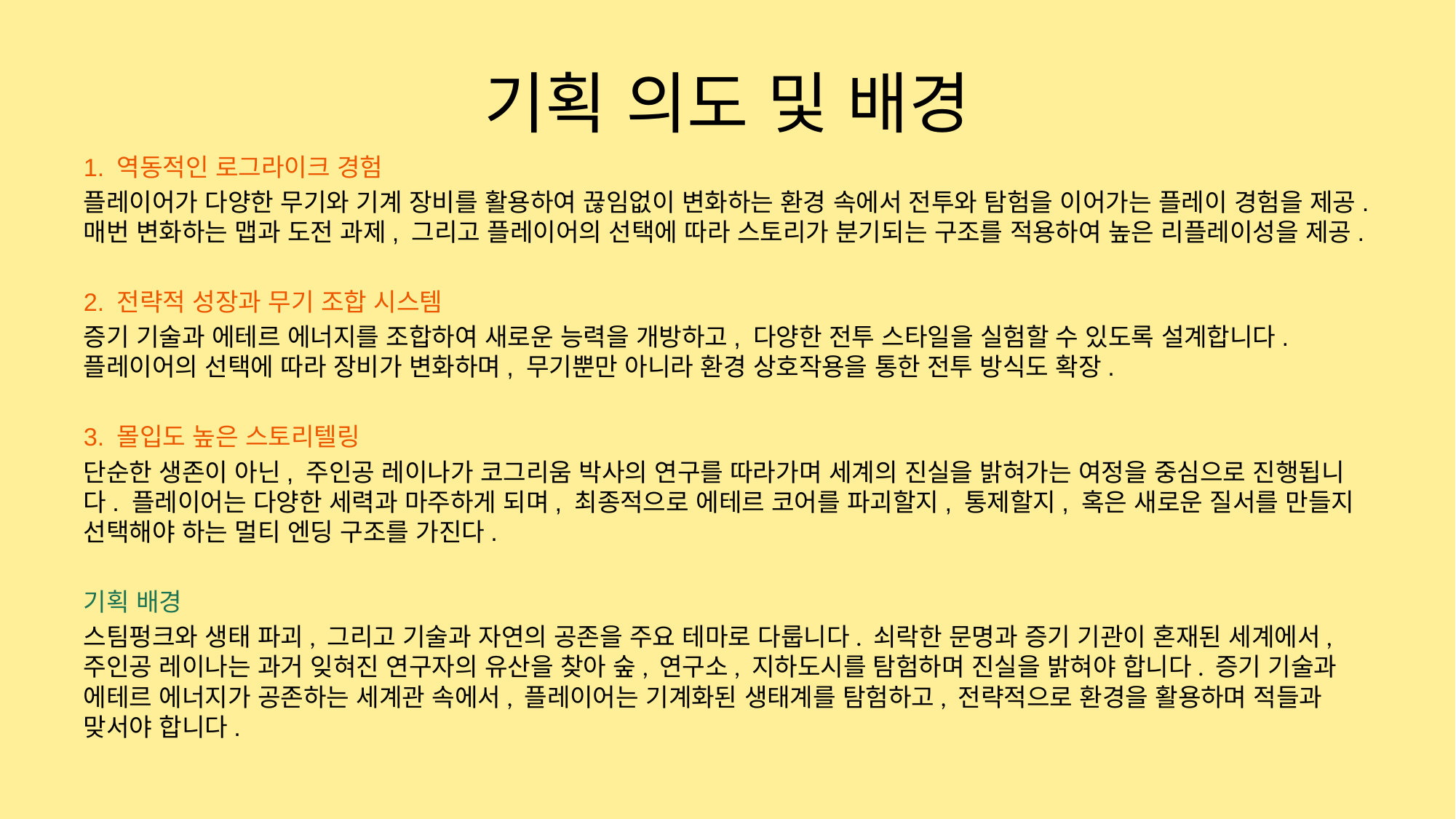

# 기획 의도 및 배경
1. 역동적인 로그라이크 경험
플레이어가 다양한 무기와 기계 장비를 활용하여 끊임없이 변화하는 환경 속에서 전투와 탐험을 이어가는 플레이 경험을 제공. 매번 변화하는 맵과 도전 과제, 그리고 플레이어의 선택에 따라 스토리가 분기되는 구조를 적용하여 높은 리플레이성을 제공.

2. 전략적 성장과 무기 조합 시스템
증기 기술과 에테르 에너지를 조합하여 새로운 능력을 개방하고, 다양한 전투 스타일을 실험할 수 있도록 설계합니다. 플레이어의 선택에 따라 장비가 변화하며, 무기뿐만 아니라 환경 상호작용을 통한 전투 방식도 확장.

3. 몰입도 높은 스토리텔링
단순한 생존이 아닌, 주인공 레이나가 코그리움 박사의 연구를 따라가며 세계의 진실을 밝혀가는 여정을 중심으로 진행됩니다. 플레이어는 다양한 세력과 마주하게 되며, 최종적으로 에테르 코어를 파괴할지, 통제할지, 혹은 새로운 질서를 만들지 선택해야 하는 멀티 엔딩 구조를 가진다.

기획 배경
스팀펑크와 생태 파괴, 그리고 기술과 자연의 공존을 주요 테마로 다룹니다. 쇠락한 문명과 증기 기관이 혼재된 세계에서, 주인공 레이나는 과거 잊혀진 연구자의 유산을 찾아 숲, 연구소, 지하도시를 탐험하며 진실을 밝혀야 합니다. 증기 기술과 에테르 에너지가 공존하는 세계관 속에서, 플레이어는 기계화된 생태계를 탐험하고, 전략적으로 환경을 활용하며 적들과 맞서야 합니다.